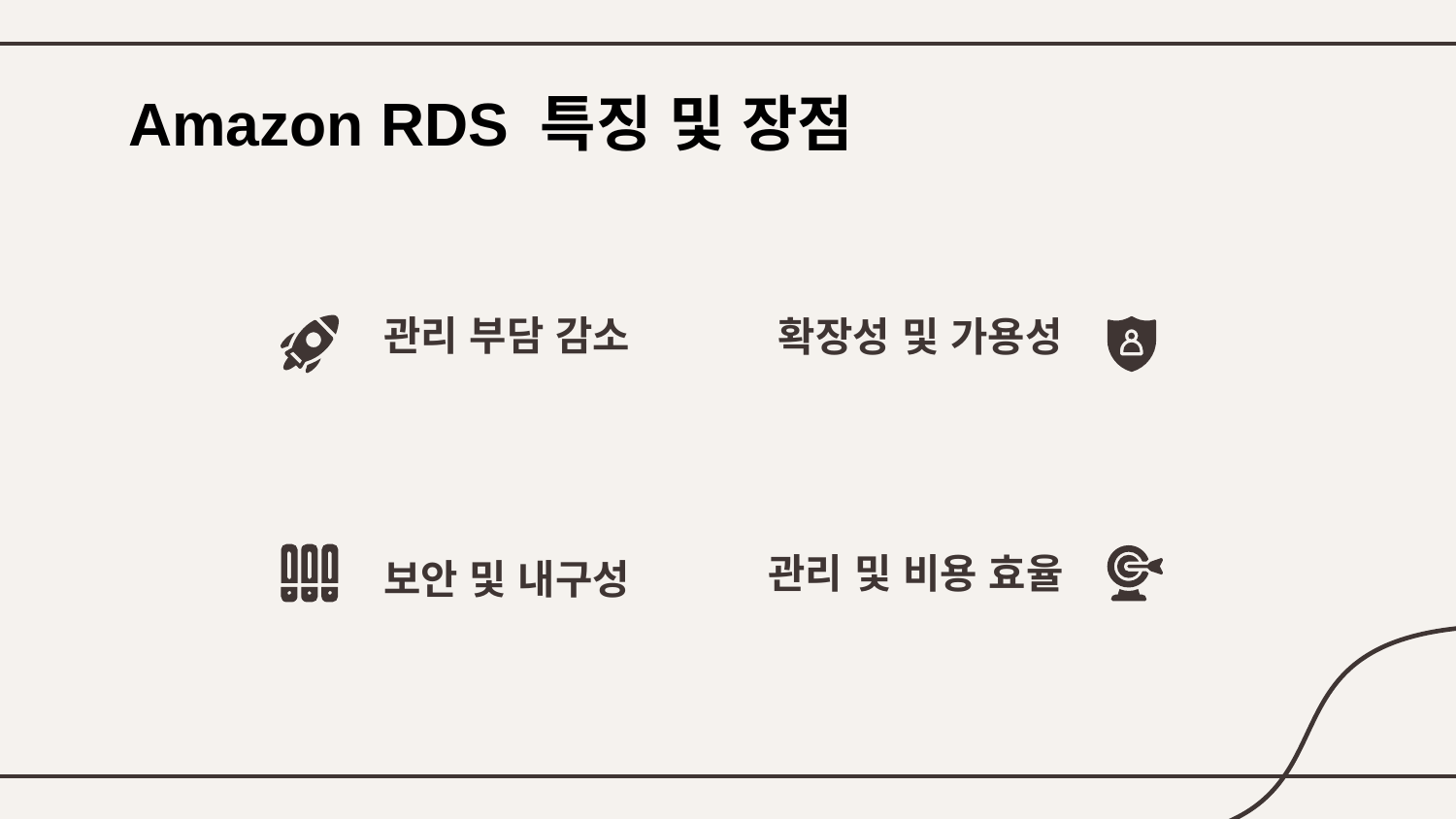

# Amazon RDS 특징 및 장점
관리 부담 감소
확장성 및 가용성

관리 및 비용 효율

보안 및 내구성